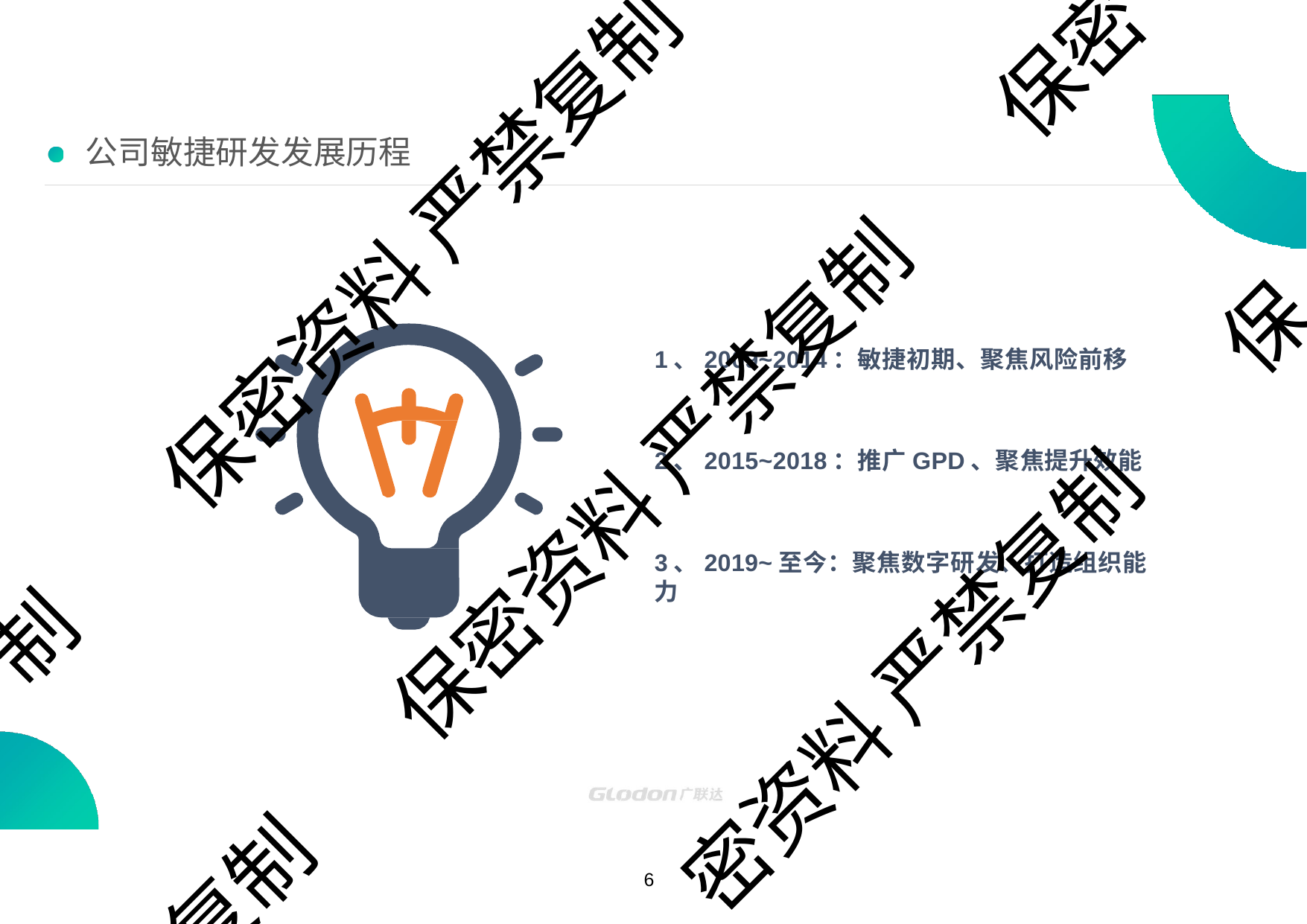

保密

# 公司敏捷研发发展历程

保密资料 严禁复制
保

1、2009~2014：敏捷初期、聚焦风险前移

2、2015~2018：推广GPD、聚焦提升效能

3、2019~至今：聚焦数字研发、打造组织能力

保密资料 严禁复制
制
密资料 严禁复制

复制
6